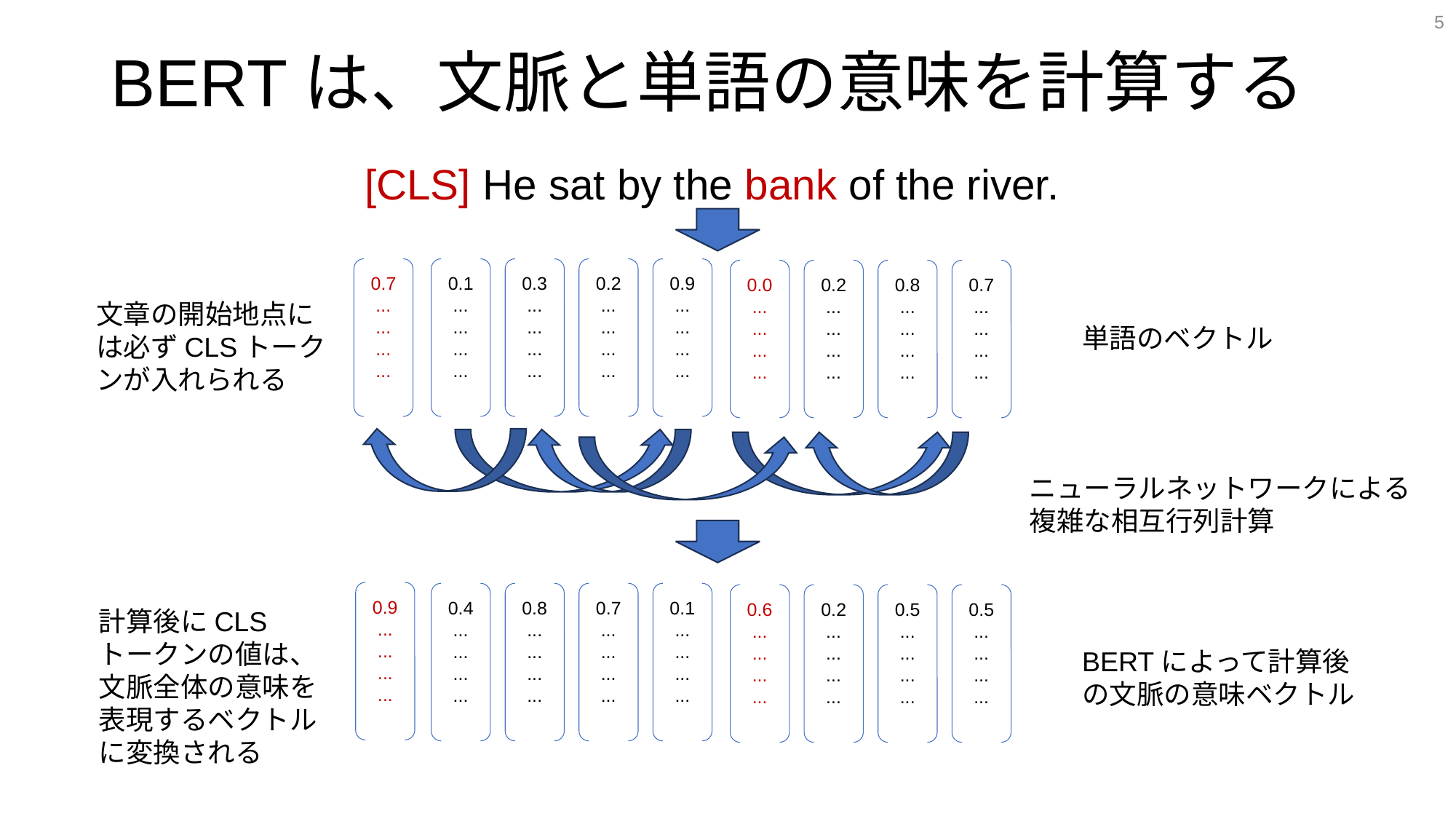

5
# BERTは、文脈と単語の意味を計算する
[CLS] He sat by the bank of the river.

0.7
...
...
...
...

0.1
...
...
...
...

0.3
...
...
...
...

0.2
...
...
...
...

0.9
...
...
...
...

0.0
...
...
...
...

0.2
...
...
...
...

0.8
...
...
...
...

0.7
...
...
...
...

文章の開始地点には必ずCLSトークンが入れられる
単語のベクトル

ニューラルネットワークによる
複雑な相互行列計算

0.9
...
...
...
...

0.4
...
...
...
...

0.8
...
...
...
...

0.7
...
...
...
...

0.1
...
...
...
...

0.6
...
...
...
...

0.2
...
...
...
...

0.5
...
...
...
...

0.5
...
...
...
...

計算後にCLSトークンの値は、文脈全体の意味を表現するベクトルに変換される
BERTによって計算後の文脈の意味ベクトル